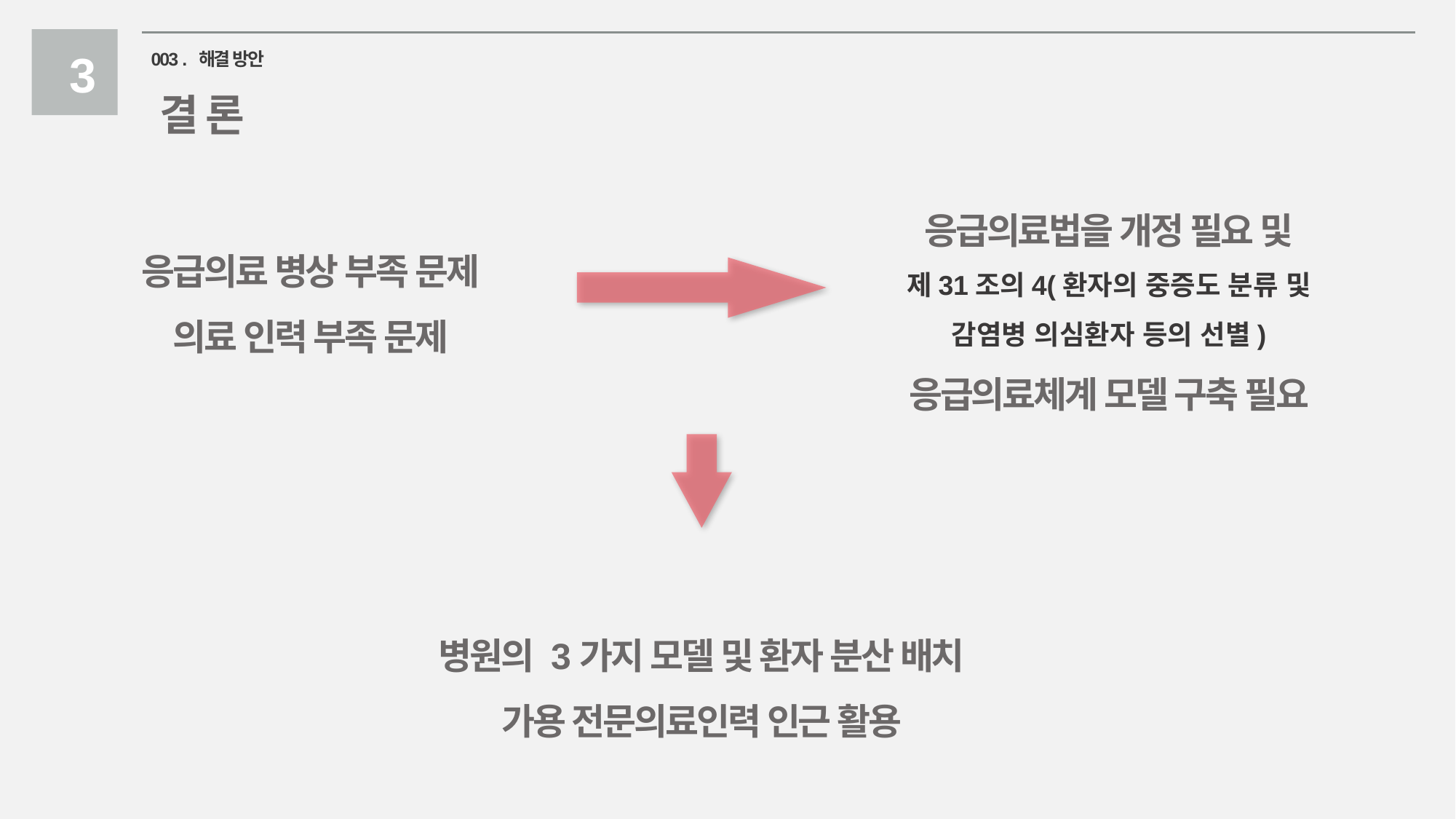

3
003 .  해결 방안
결 론
응급의료법을 개정 필요 및
제31조의4(환자의 중증도 분류 및 감염병 의심환자 등의 선별)
응급의료체계 모델 구축 필요
응급의료 병상 부족 문제
의료 인력 부족 문제

병원의 3가지 모델 및 환자 분산 배치
가용 전문의료인력 인근 활용